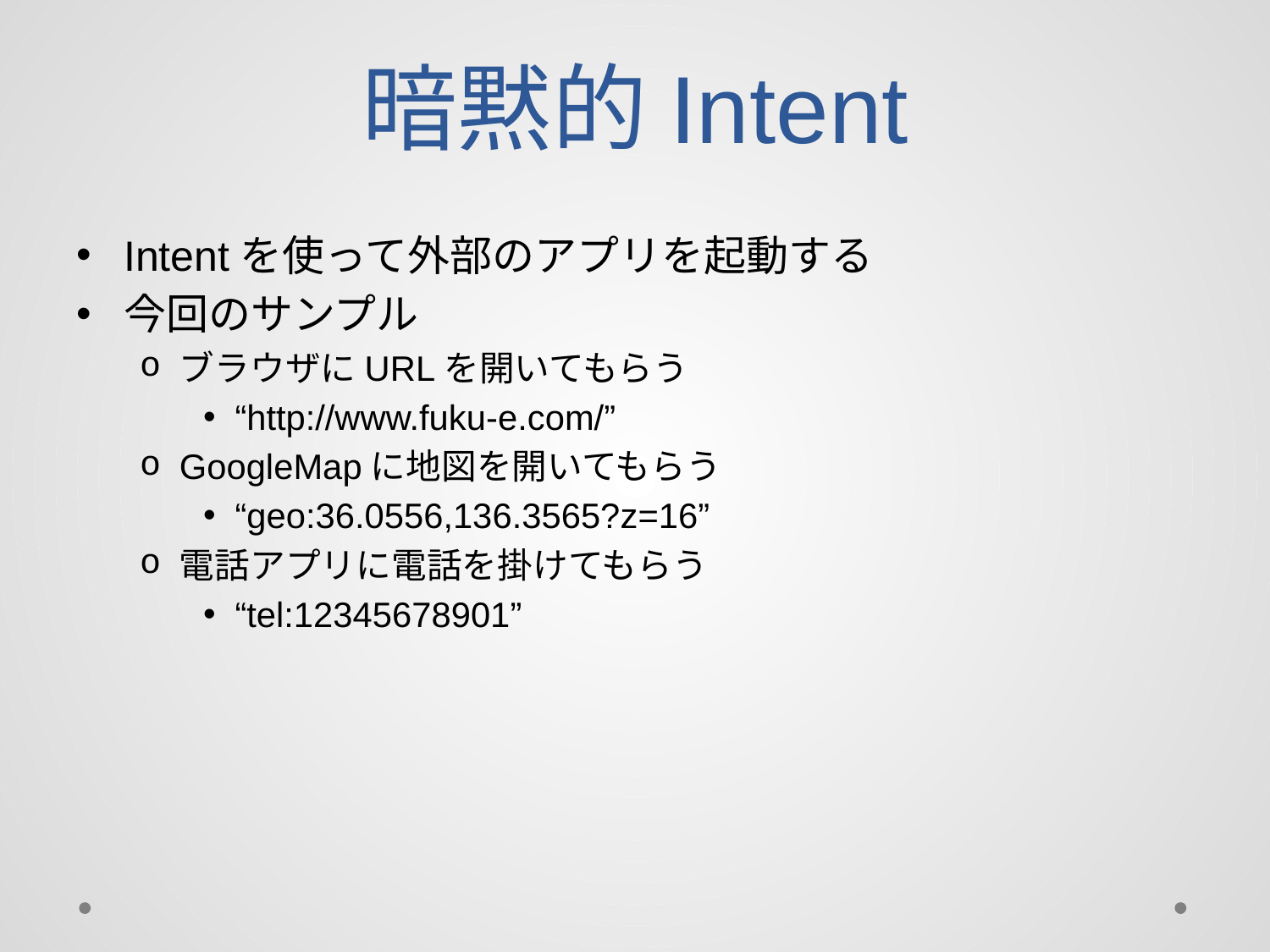

# 暗黙的Intent
Intentを使って外部のアプリを起動する
今回のサンプル
ブラウザにURLを開いてもらう
“http://www.fuku-e.com/”
GoogleMapに地図を開いてもらう
“geo:36.0556,136.3565?z=16”
電話アプリに電話を掛けてもらう
“tel:12345678901”